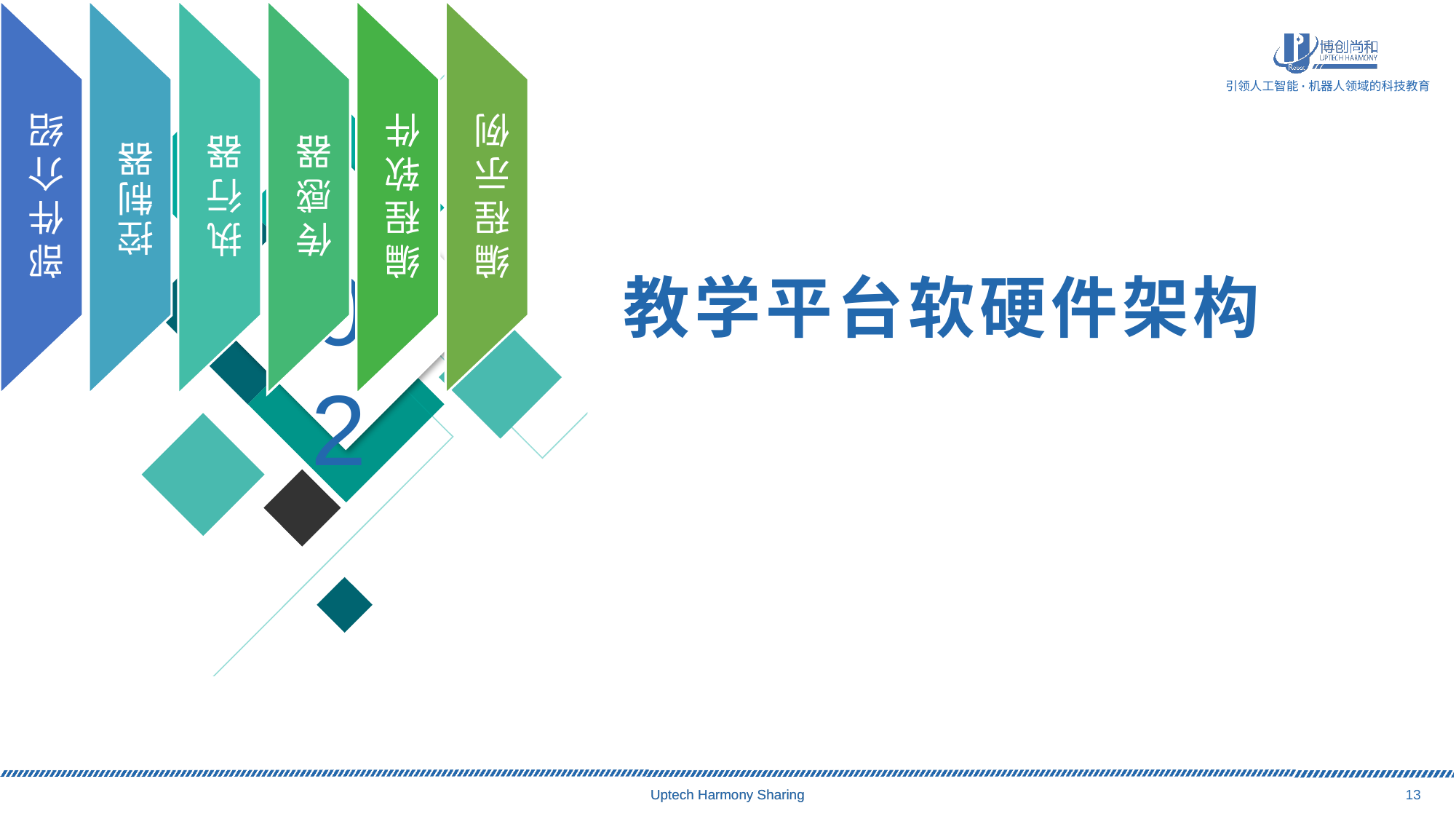

02

教学平台软硬件架构
部件介绍
控制器
执行器
传感器
编程软件
编程示例
Uptech Harmony Sharing
Uptech Harmony Sharing
13
13